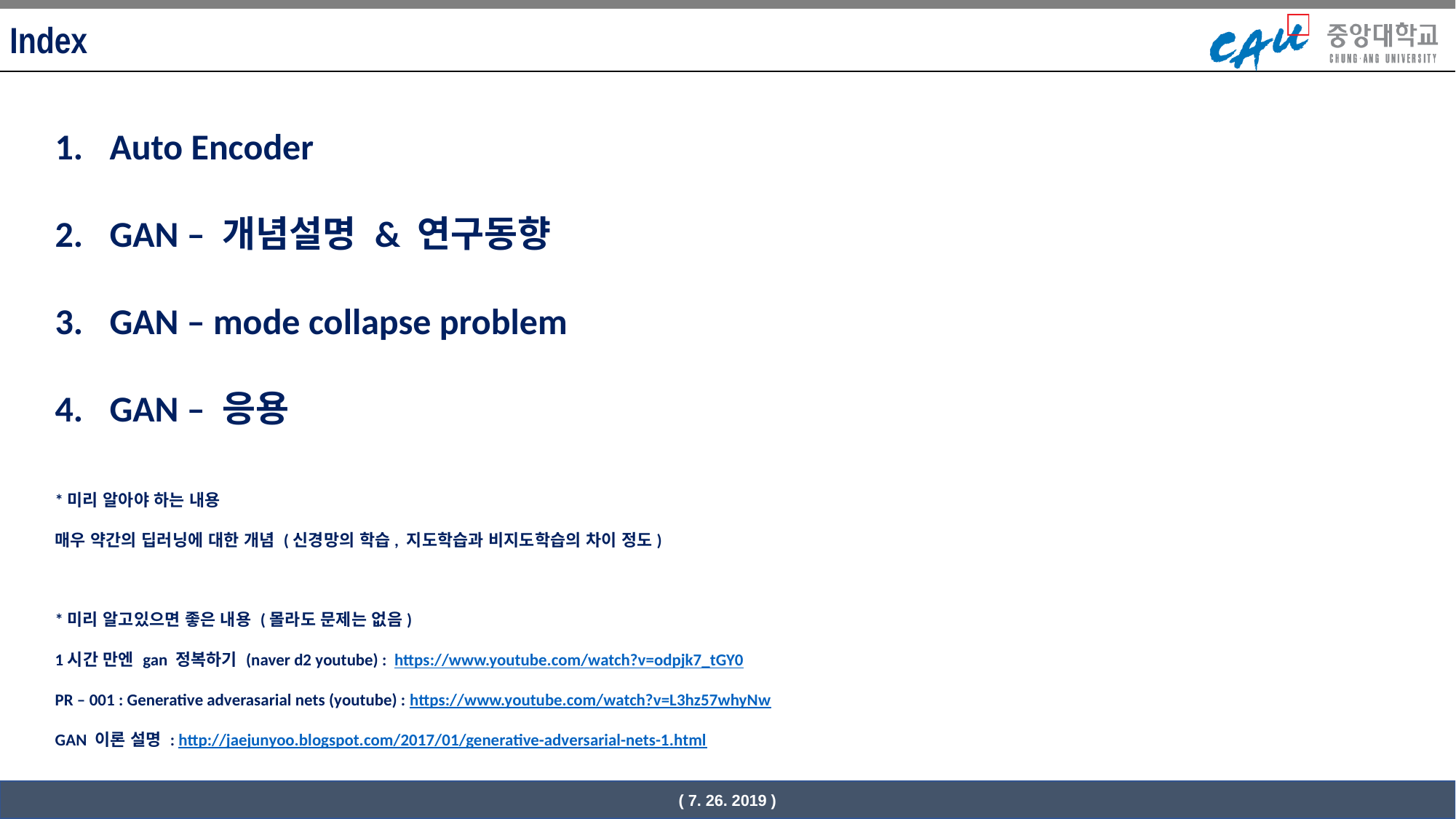

Index
Auto Encoder
GAN – 개념설명 & 연구동향
GAN – mode collapse problem
GAN – 응용

*미리 알아야 하는 내용
매우 약간의 딥러닝에 대한 개념 (신경망의 학습, 지도학습과 비지도학습의 차이 정도)

*미리 알고있으면 좋은 내용 (몰라도 문제는 없음)
1시간 만엔 gan 정복하기 (naver d2 youtube) :  https://www.youtube.com/watch?v=odpjk7_tGY0
PR – 001 : Generative adverasarial nets (youtube) : https://www.youtube.com/watch?v=L3hz57whyNw
GAN 이론 설명 : http://jaejunyoo.blogspot.com/2017/01/generative-adversarial-nets-1.html